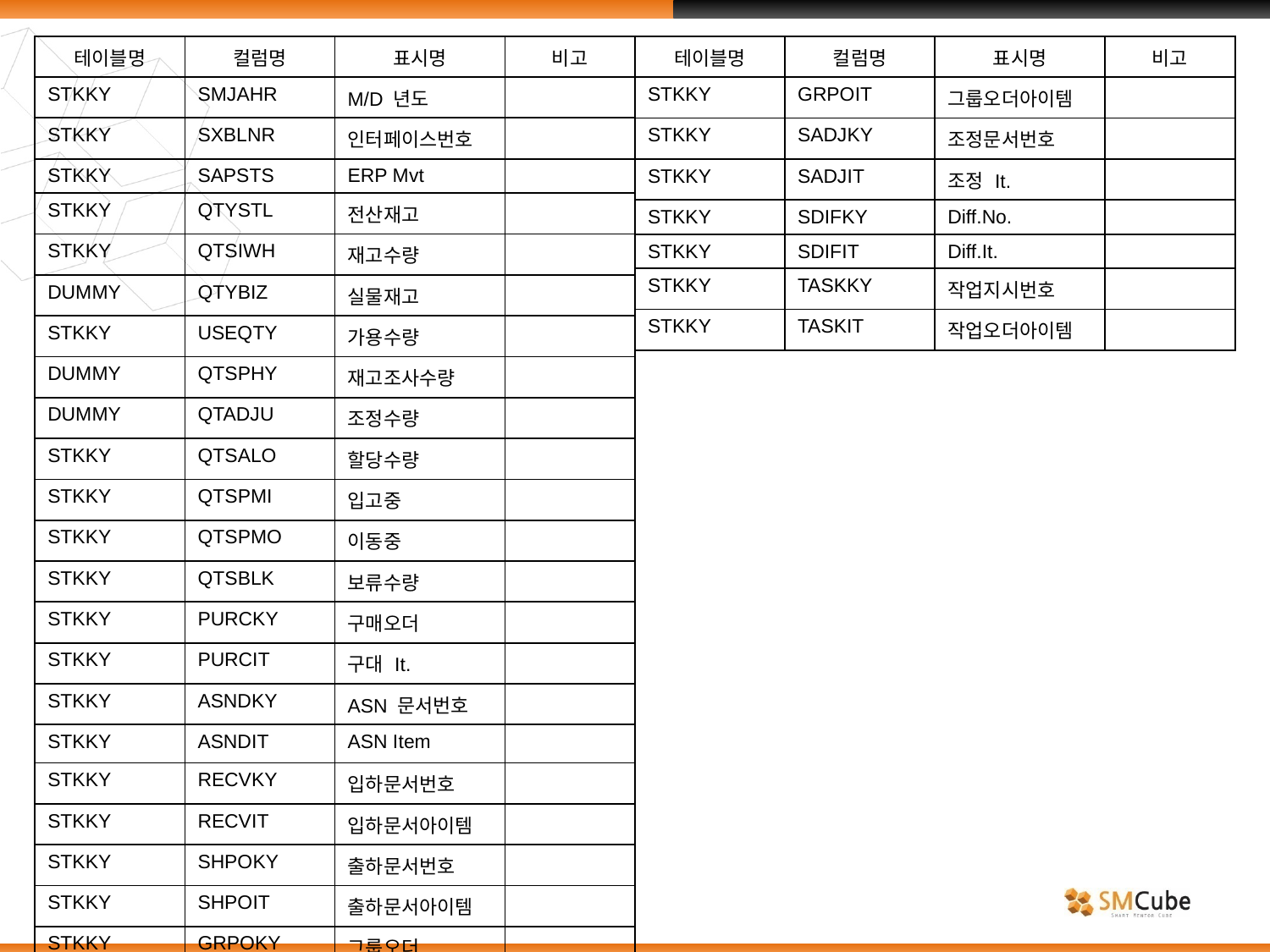

| 테이블명 | 컬럼명 | 표시명 | 비고 |
| --- | --- | --- | --- |
| STKKY | SMJAHR | M/D 년도 |  |
| STKKY | SXBLNR | 인터페이스번호 |  |
| STKKY | SAPSTS | ERP Mvt |  |
| STKKY | QTYSTL | 전산재고 |  |
| STKKY | QTSIWH | 재고수량 |  |
| DUMMY | QTYBIZ | 실물재고 |  |
| STKKY | USEQTY | 가용수량 |  |
| DUMMY | QTSPHY | 재고조사수량 |  |
| DUMMY | QTADJU | 조정수량 |  |
| STKKY | QTSALO | 할당수량 |  |
| STKKY | QTSPMI | 입고중 |  |
| STKKY | QTSPMO | 이동중 |  |
| STKKY | QTSBLK | 보류수량 |  |
| STKKY | PURCKY | 구매오더 |  |
| STKKY | PURCIT | 구대 It. |  |
| STKKY | ASNDKY | ASN 문서번호 |  |
| STKKY | ASNDIT | ASN Item |  |
| STKKY | RECVKY | 입하문서번호 |  |
| STKKY | RECVIT | 입하문서아이템 |  |
| STKKY | SHPOKY | 출하문서번호 |  |
| STKKY | SHPOIT | 출하문서아이템 |  |
| STKKY | GRPOKY | 그룹오더 |  |
| 테이블명 | 컬럼명 | 표시명 | 비고 |
| --- | --- | --- | --- |
| STKKY | GRPOIT | 그룹오더아이템 |  |
| STKKY | SADJKY | 조정문서번호 |  |
| STKKY | SADJIT | 조정 It. |  |
| STKKY | SDIFKY | Diff.No. |  |
| STKKY | SDIFIT | Diff.It. |  |
| STKKY | TASKKY | 작업지시번호 |  |
| STKKY | TASKIT | 작업오더아이템 |  |